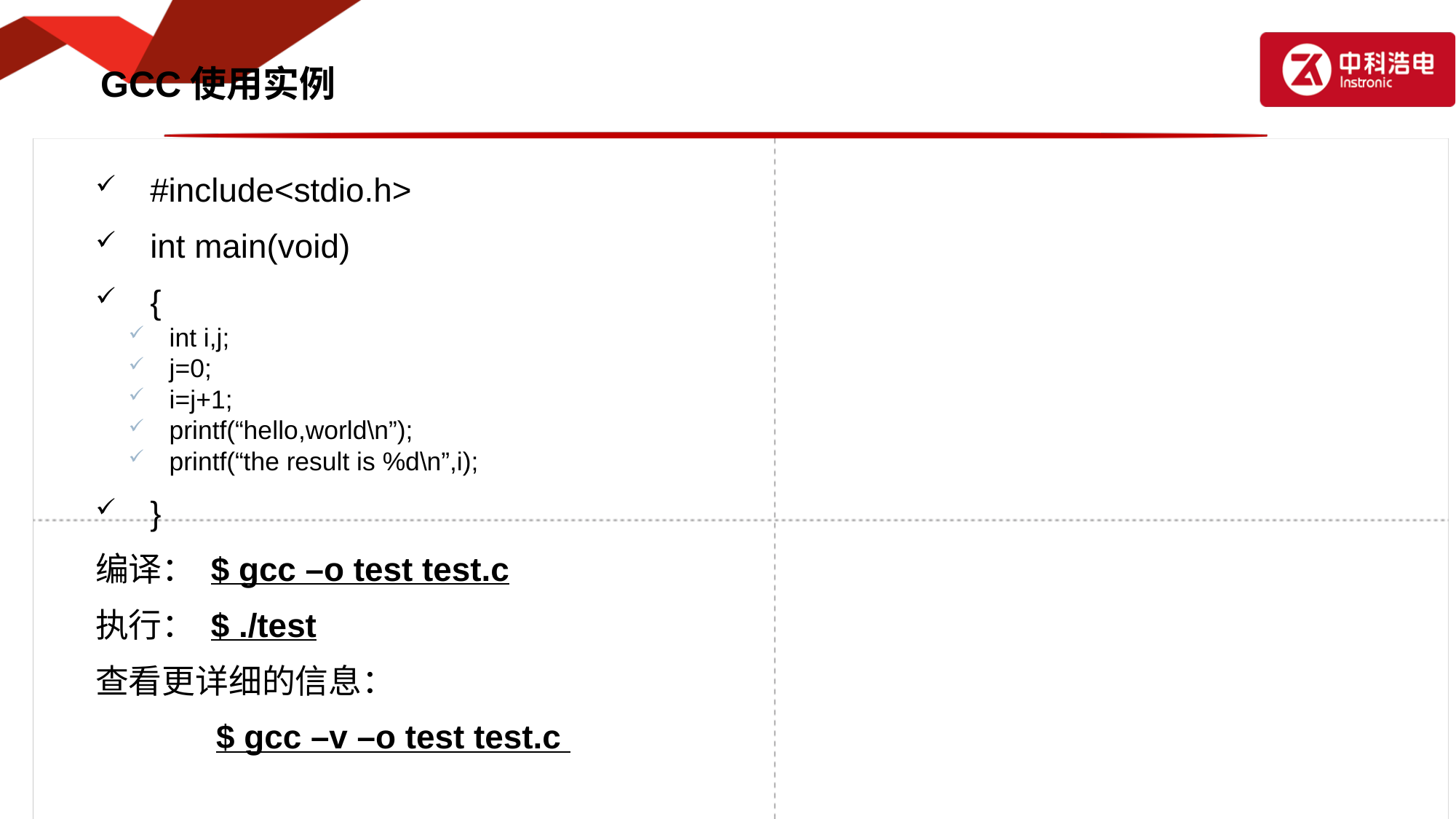

# GCC使用实例
#include<stdio.h>
int main(void)
{
int i,j;
j=0;
i=j+1;
printf(“hello,world\n”);
printf(“the result is %d\n”,i);
}
编译： $ gcc –o test test.c
执行： $ ./test
查看更详细的信息：
             $ gcc –v –o test test.c